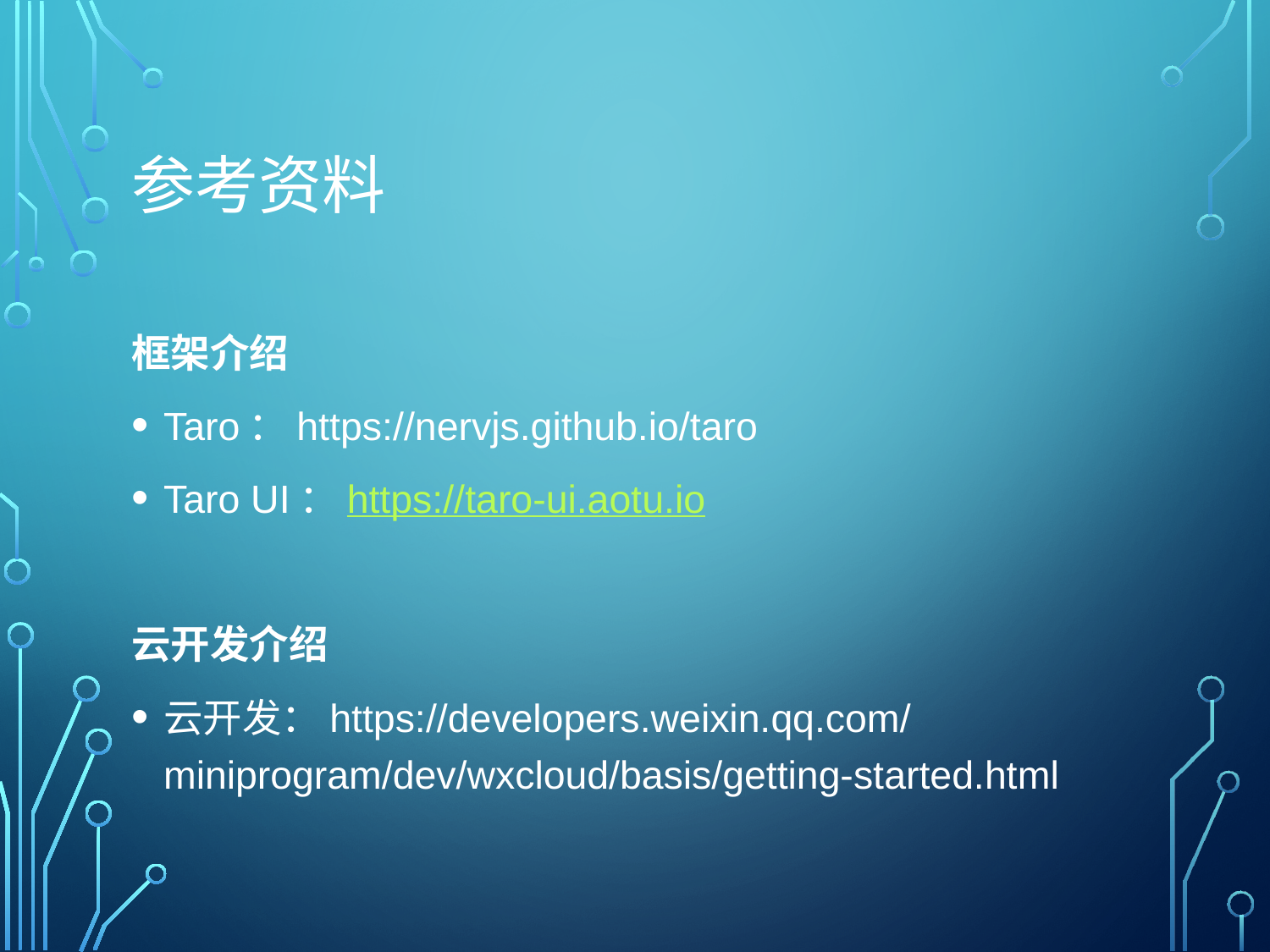

# 参考资料
框架介绍
Taro：https://nervjs.github.io/taro
Taro UI：https://taro-ui.aotu.io

云开发介绍
云开发：https://developers.weixin.qq.com/miniprogram/dev/wxcloud/basis/getting-started.html